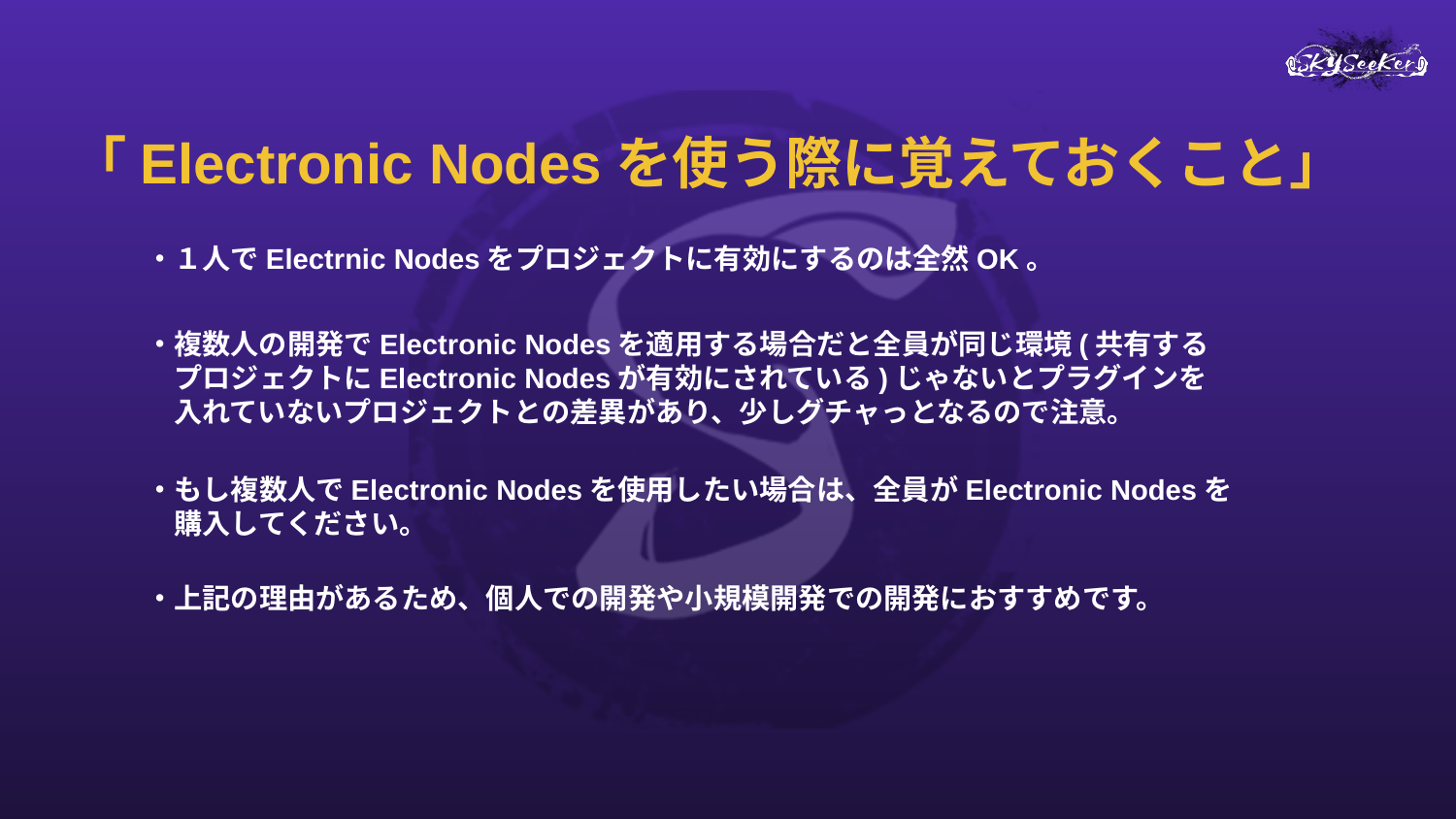

# 「Electronic Nodesを使う際に覚えておくこと」
・１人でElectrnic Nodesをプロジェクトに有効にするのは全然OK。
・複数人の開発でElectronic Nodesを適用する場合だと全員が同じ環境(共有する
　プロジェクトにElectronic Nodesが有効にされている)じゃないとプラグインを
　入れていないプロジェクトとの差異があり、少しグチャっとなるので注意。
・もし複数人でElectronic Nodesを使用したい場合は、全員がElectronic Nodesを
　購入してください。
・上記の理由があるため、個人での開発や小規模開発での開発におすすめです。